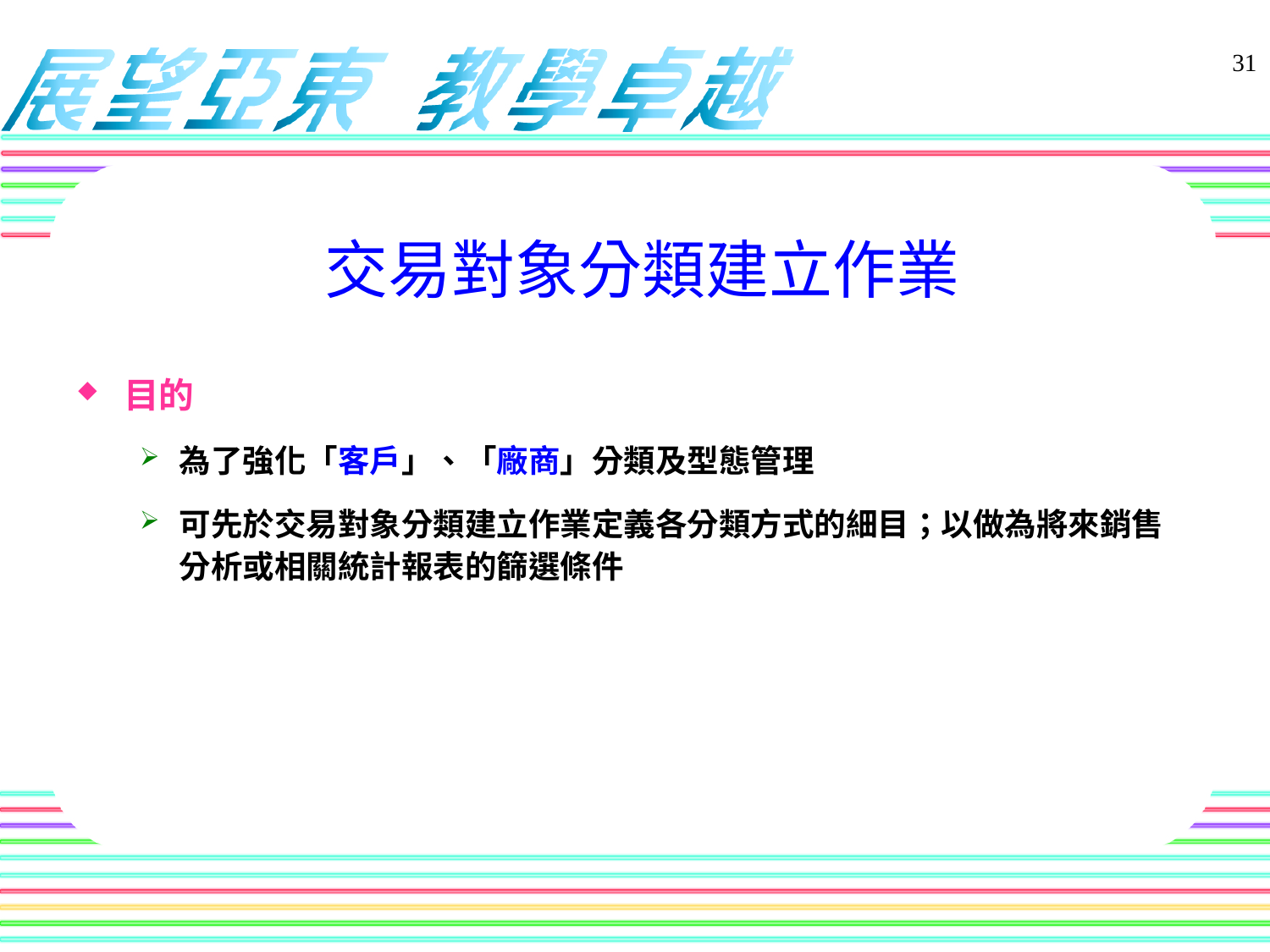

目的
為了強化「客戶」、「廠商」分類及型態管理
可先於交易對象分類建立作業定義各分類方式的細目；以做為將來銷售分析或相關統計報表的篩選條件
31
交易對象分類建立作業